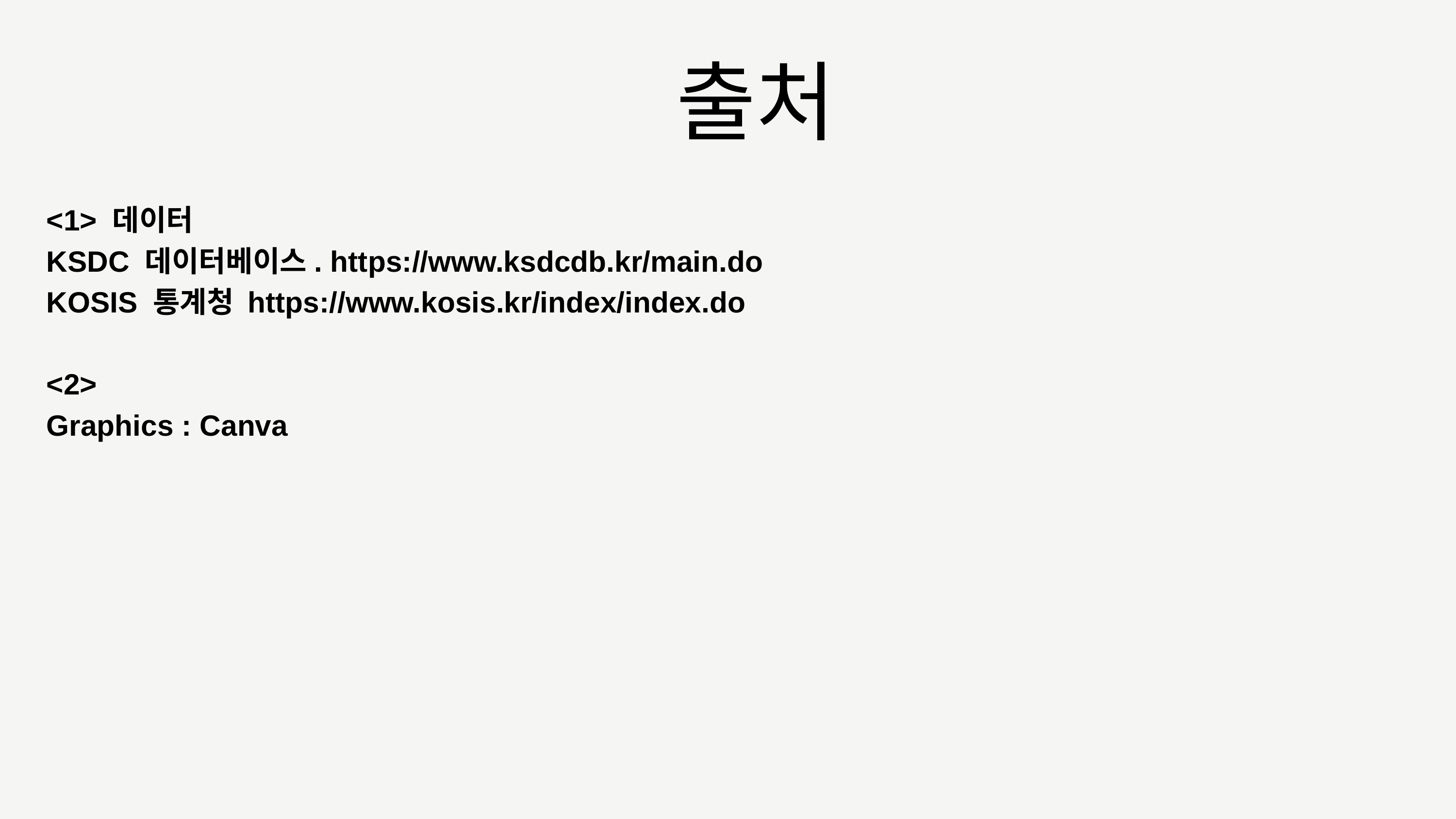

출처

<1> 데이터
KSDC 데이터베이스. https://www.ksdcdb.kr/main.do
KOSIS 통계청 https://www.kosis.kr/index/index.do

<2>
Graphics : Canva